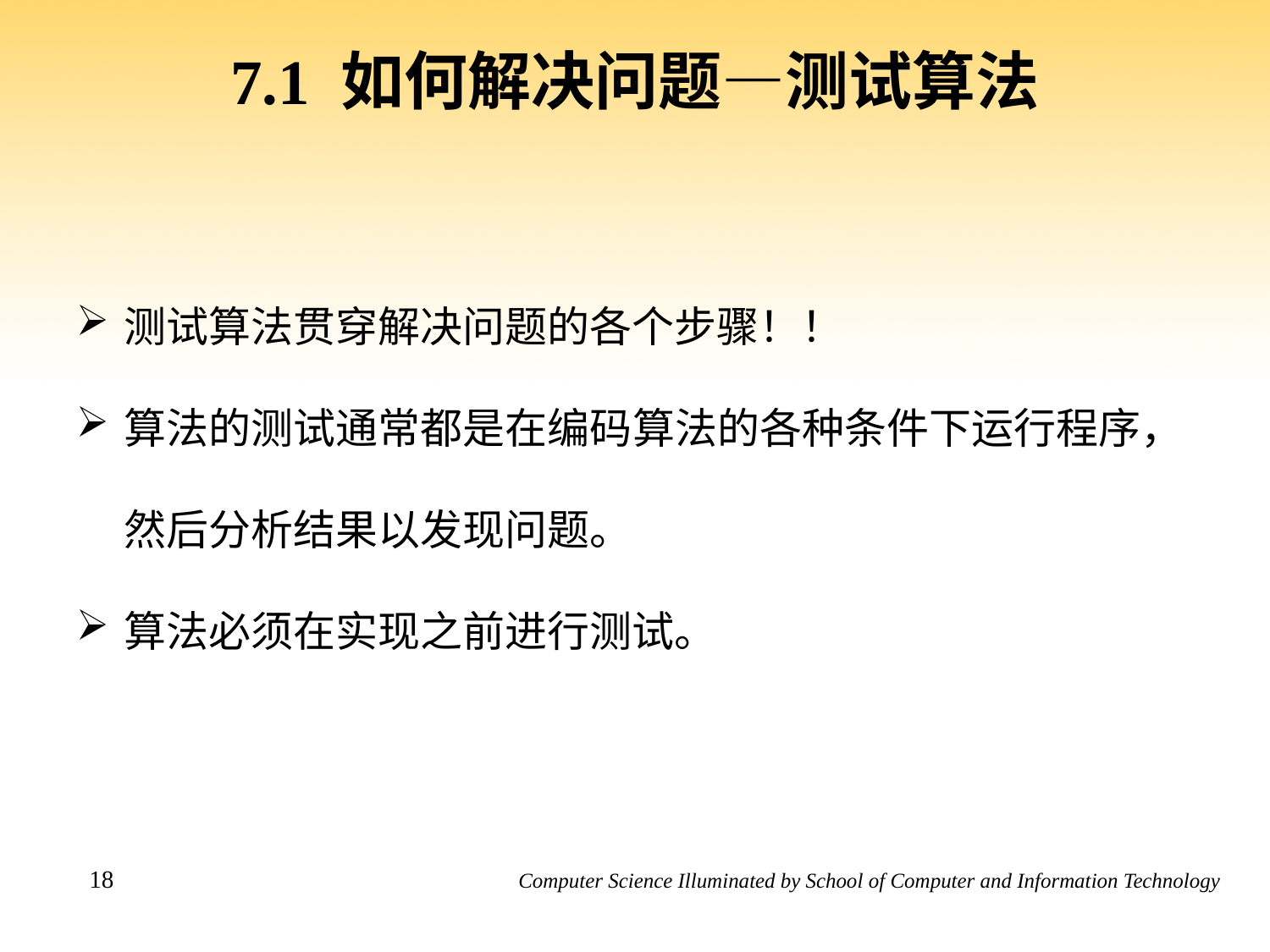

# 7.1 如何解决问题—测试算法
测试算法贯穿解决问题的各个步骤！！
算法的测试通常都是在编码算法的各种条件下运行程序，然后分析结果以发现问题。
算法必须在实现之前进行测试。

18